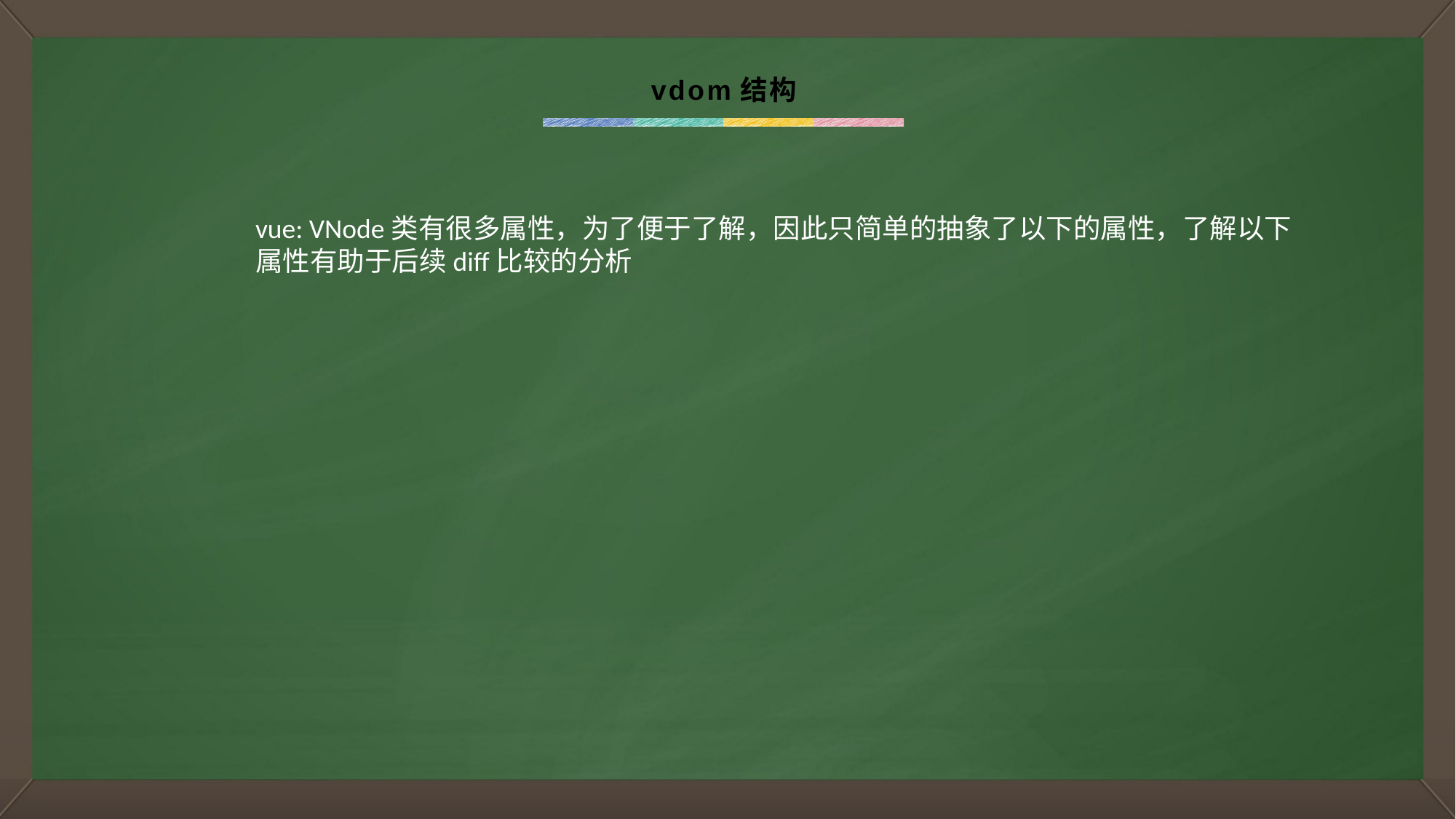

vdom结构

vue: VNode类有很多属性，为了便于了解，因此只简单的抽象了以下的属性，了解以下属性有助于后续diff比较的分析